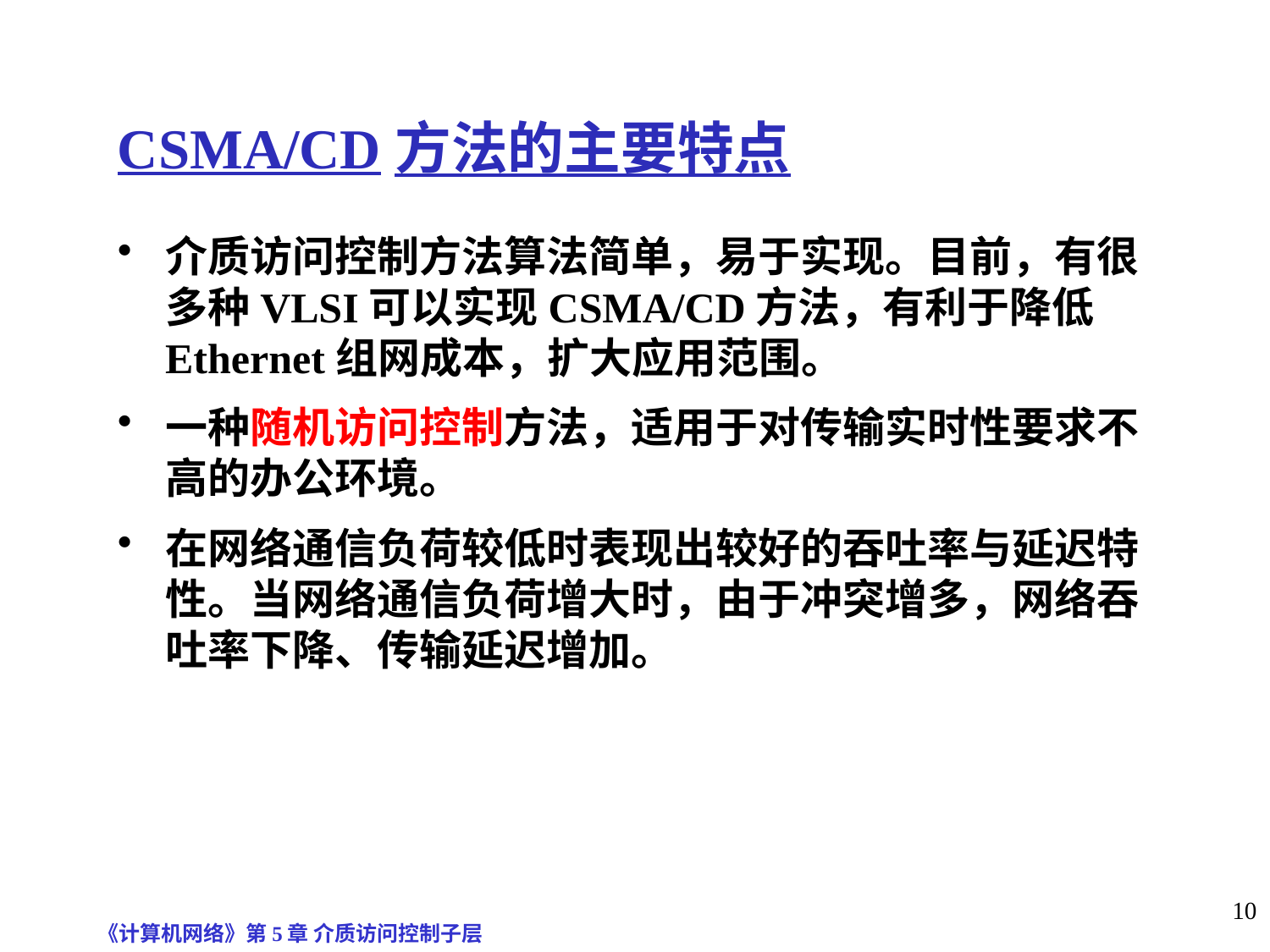

CSMA/CD方法的主要特点

介质访问控制方法算法简单，易于实现。目前，有很多种VLSI可以实现CSMA/CD方法，有利于降低Ethernet组网成本，扩大应用范围。
一种随机访问控制方法，适用于对传输实时性要求不高的办公环境。
在网络通信负荷较低时表现出较好的吞吐率与延迟特性。当网络通信负荷增大时，由于冲突增多，网络吞吐率下降、传输延迟增加。

《计算机网络》第5章 介质访问控制子层
10